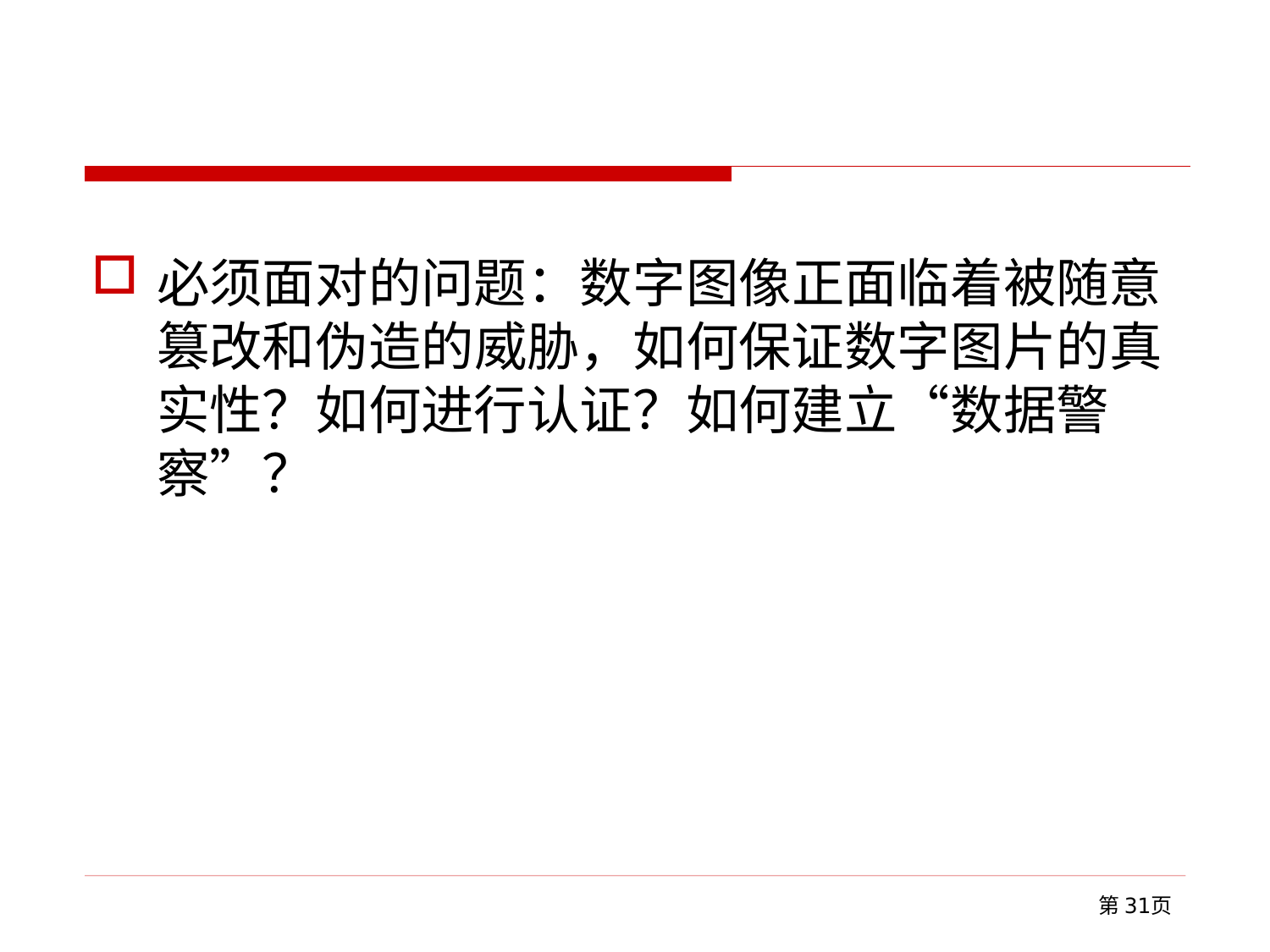

#
必须面对的问题：数字图像正面临着被随意篡改和伪造的威胁，如何保证数字图片的真实性？如何进行认证？如何建立“数据警察”？
31